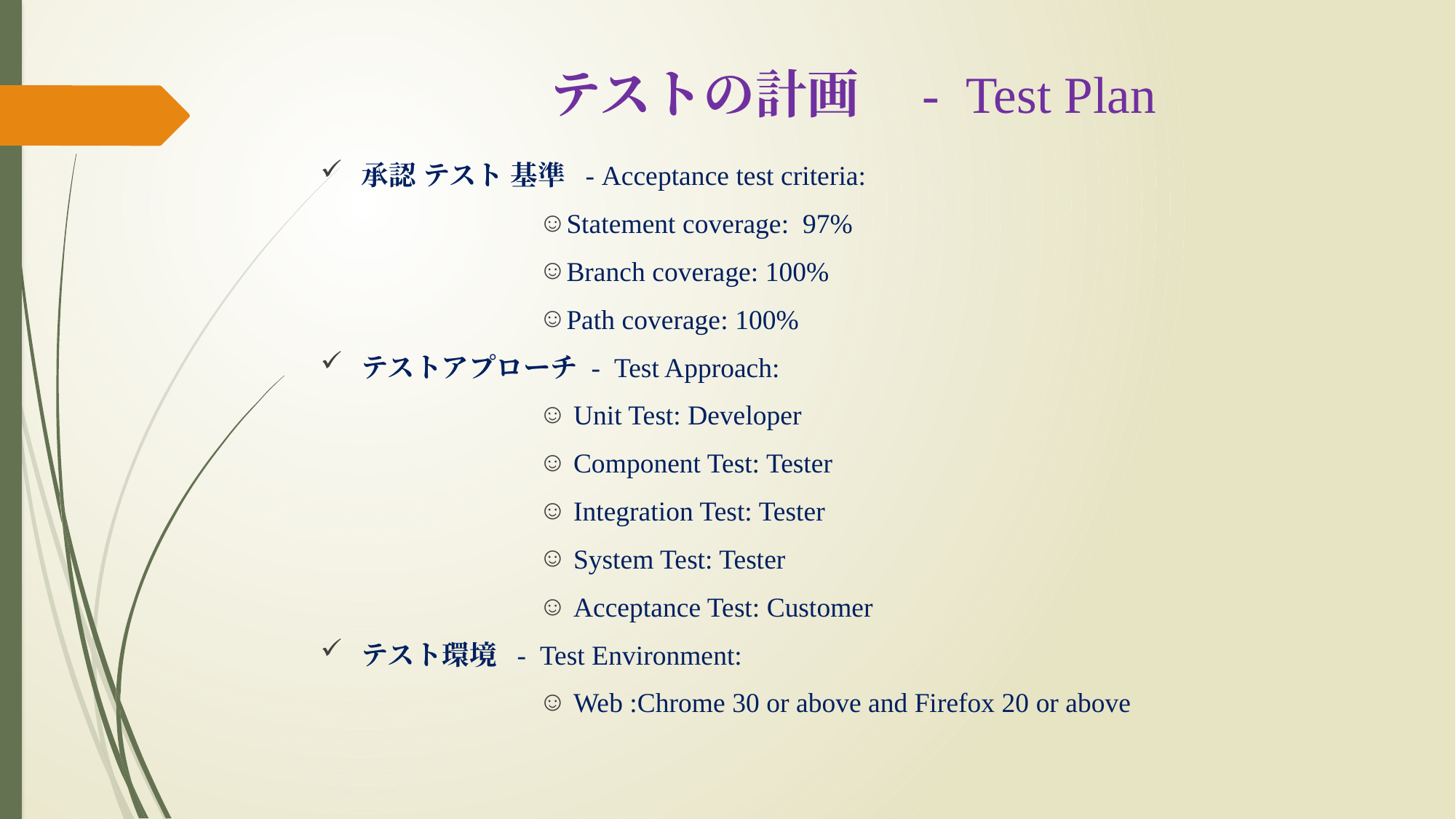

# テストの計画　-  Test Plan
承認 テスト 基準  - Acceptance test criteria:
Statement coverage:  97%
Branch coverage: 100%
Path coverage: 100%
テストアプローチ -  Test Approach:
 Unit Test: Developer
 Component Test: Tester
 Integration Test: Tester
 System Test: Tester
 Acceptance Test: Customer
テスト環境  -  Test Environment:
 Web :Chrome 30 or above and Firefox 20 or above